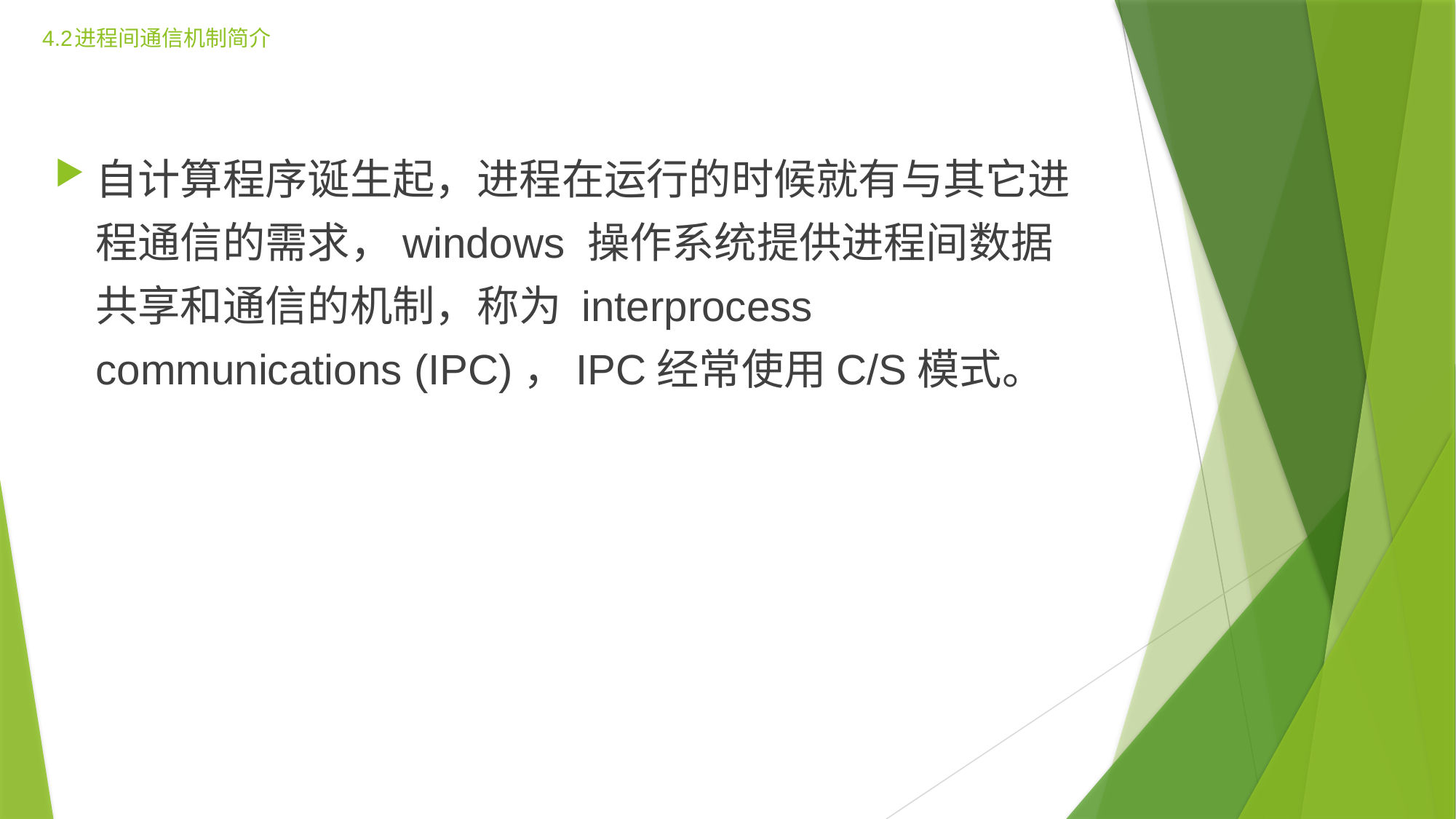

# 4.2进程间通信机制简介
自计算程序诞生起，进程在运行的时候就有与其它进程通信的需求，windows 操作系统提供进程间数据共享和通信的机制，称为 interprocess communications (IPC)，IPC经常使用C/S模式。